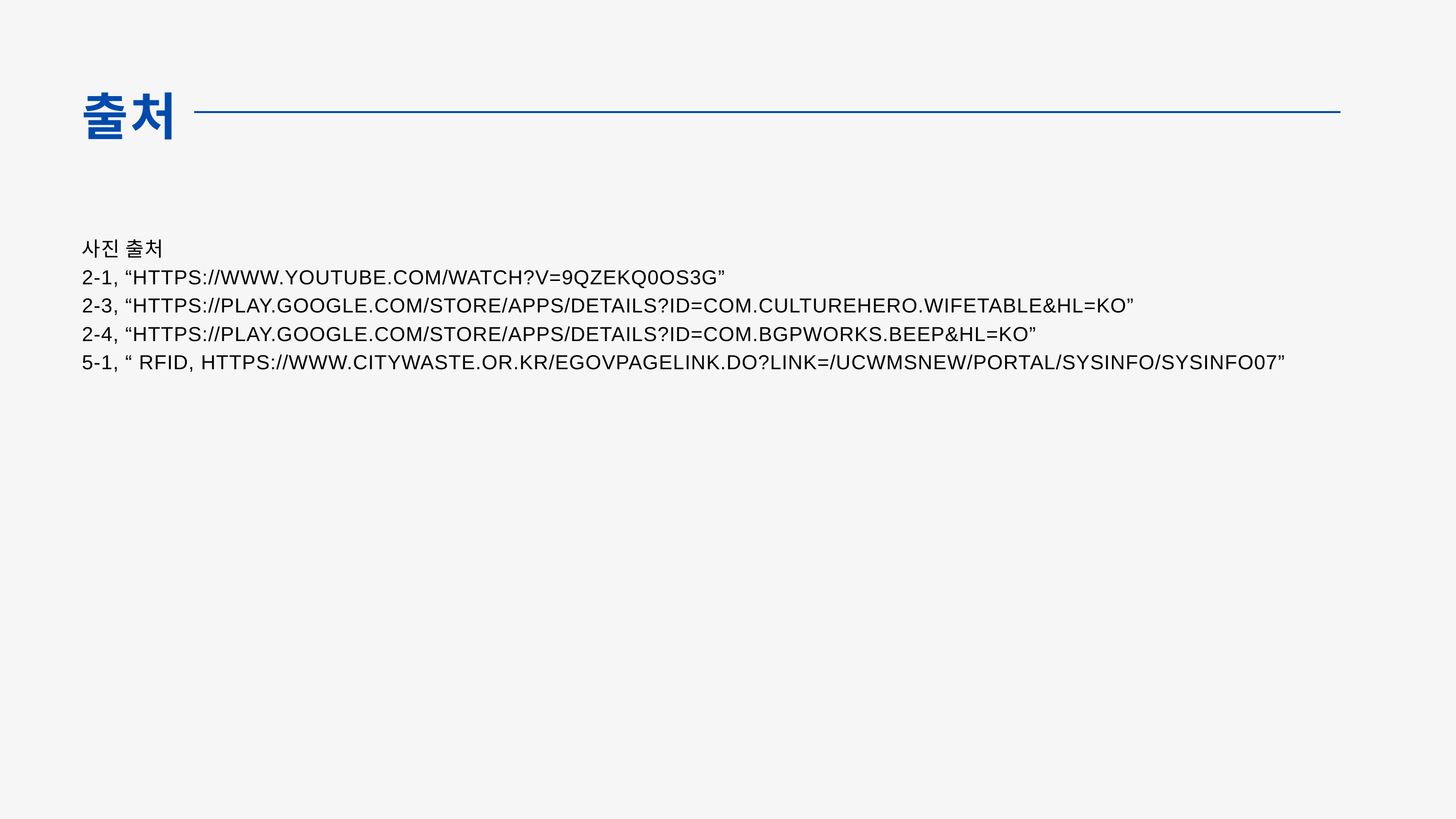

출처

사진 출처
2-1, “HTTPS://WWW.YOUTUBE.COM/WATCH?V=9QZEKQ0OS3G”
2-3, “HTTPS://PLAY.GOOGLE.COM/STORE/APPS/DETAILS?ID=COM.CULTUREHERO.WIFETABLE&HL=KO”
2-4, “HTTPS://PLAY.GOOGLE.COM/STORE/APPS/DETAILS?ID=COM.BGPWORKS.BEEP&HL=KO”
5-1, “ RFID, HTTPS://WWW.CITYWASTE.OR.KR/EGOVPAGELINK.DO?LINK=/UCWMSNEW/PORTAL/SYSINFO/SYSINFO07”